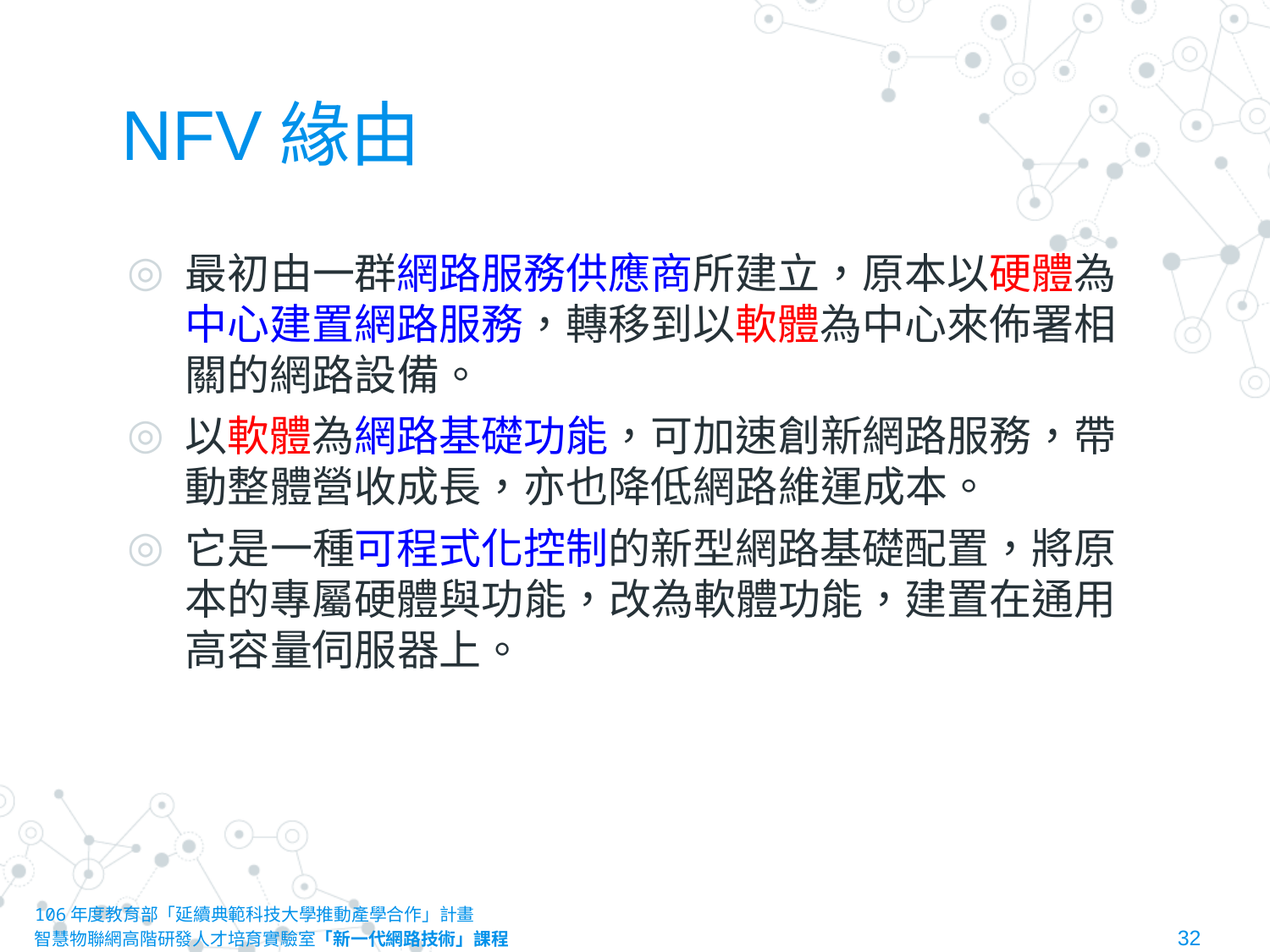

# NFV緣由
最初由一群網路服務供應商所建立，原本以硬體為中心建置網路服務，轉移到以軟體為中心來佈署相關的網路設備。
以軟體為網路基礎功能，可加速創新網路服務，帶動整體營收成長，亦也降低網路維運成本。
它是一種可程式化控制的新型網路基礎配置，將原本的專屬硬體與功能，改為軟體功能，建置在通用高容量伺服器上。

106年度教育部「延續典範科技大學推動產學合作」計畫
智慧物聯網高階研發人才培育實驗室「新一代網路技術」課程						32